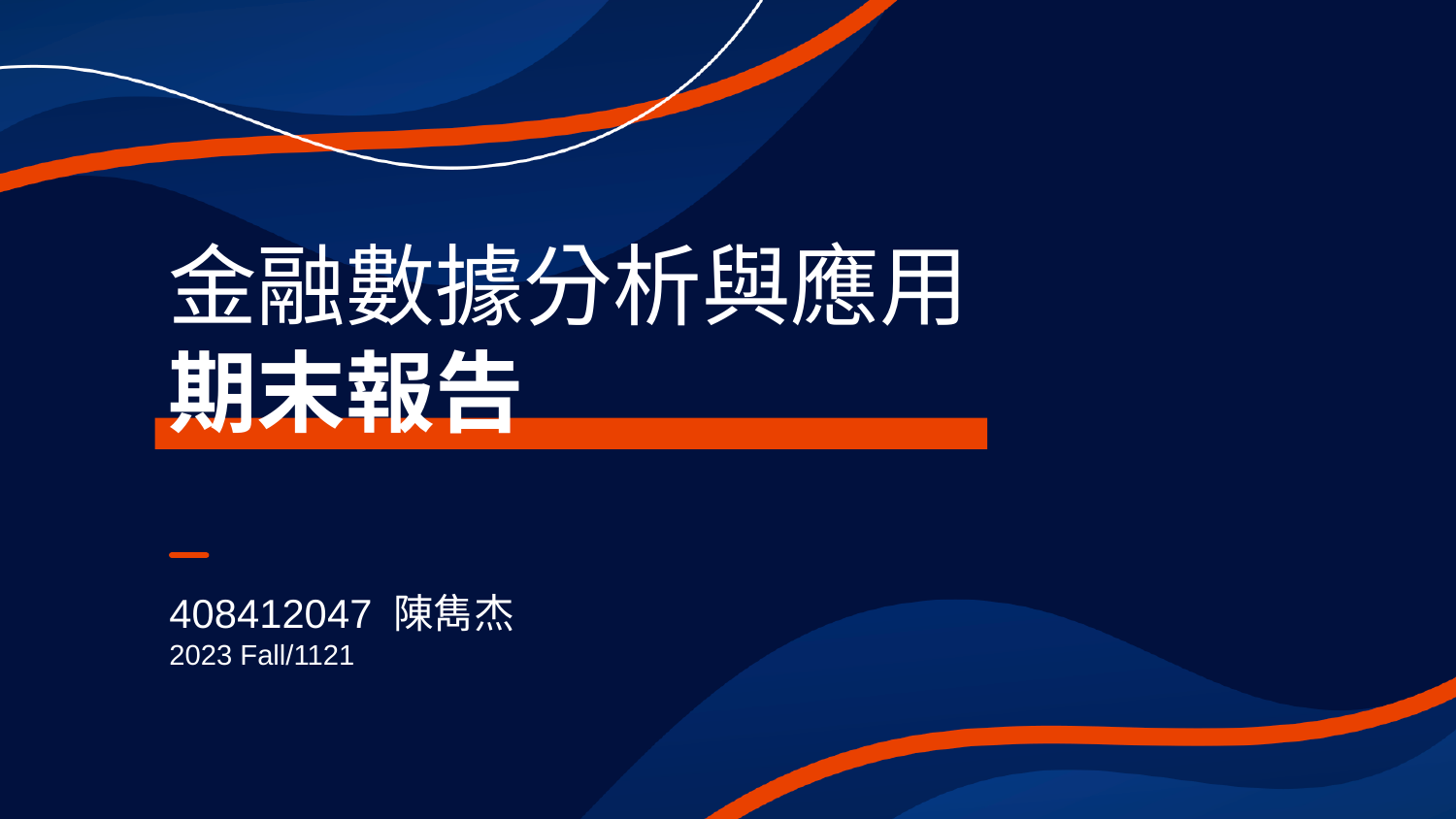

金融數據分析與應用
期末報告
408412047 陳雋杰 2023 Fall/1121

1